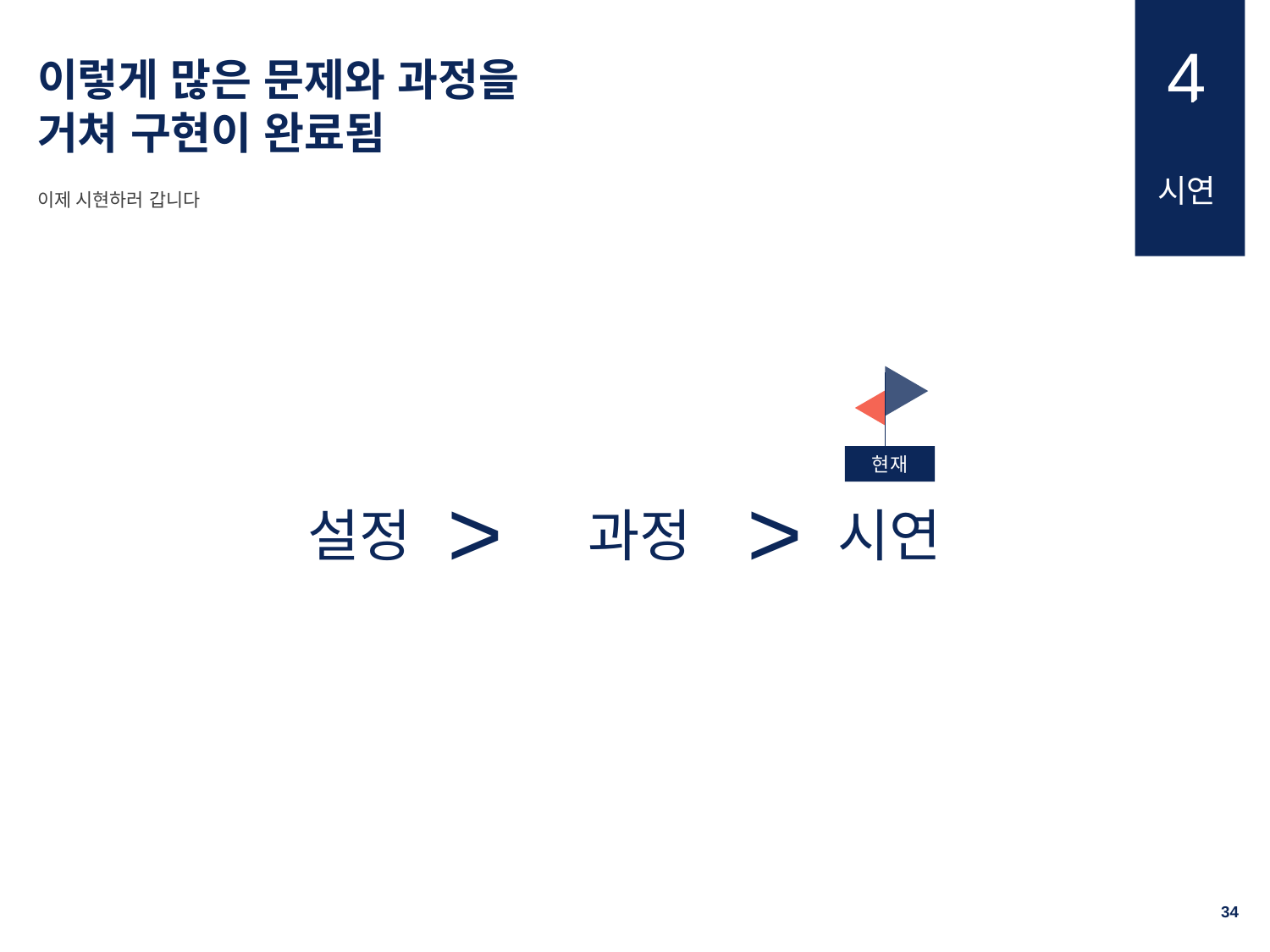

4

이렇게 많은 문제와 과정을 거쳐 구현이 완료됨
시연
이제 시현하러 갑니다

현재
>
>
설정
과정
시연
34